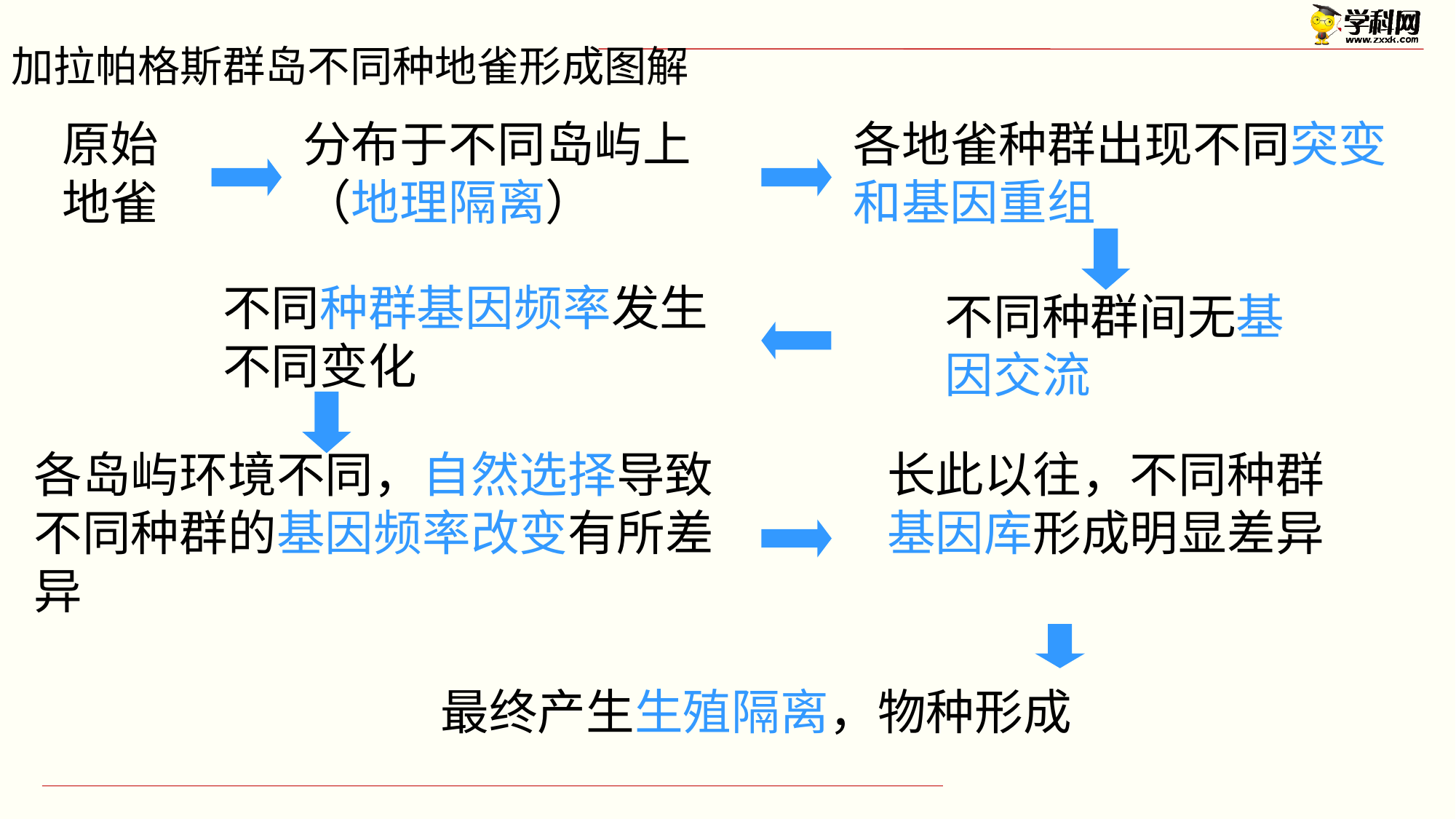

# 加拉帕格斯群岛不同种地雀形成图解
原始地雀
分布于不同岛屿上（地理隔离）
各地雀种群出现不同突变和基因重组

不同种群基因频率发生不同变化
不同种群间无基因交流

各岛屿环境不同，自然选择导致不同种群的基因频率改变有所差异
长此以往，不同种群基因库形成明显差异

最终产生生殖隔离，物种形成